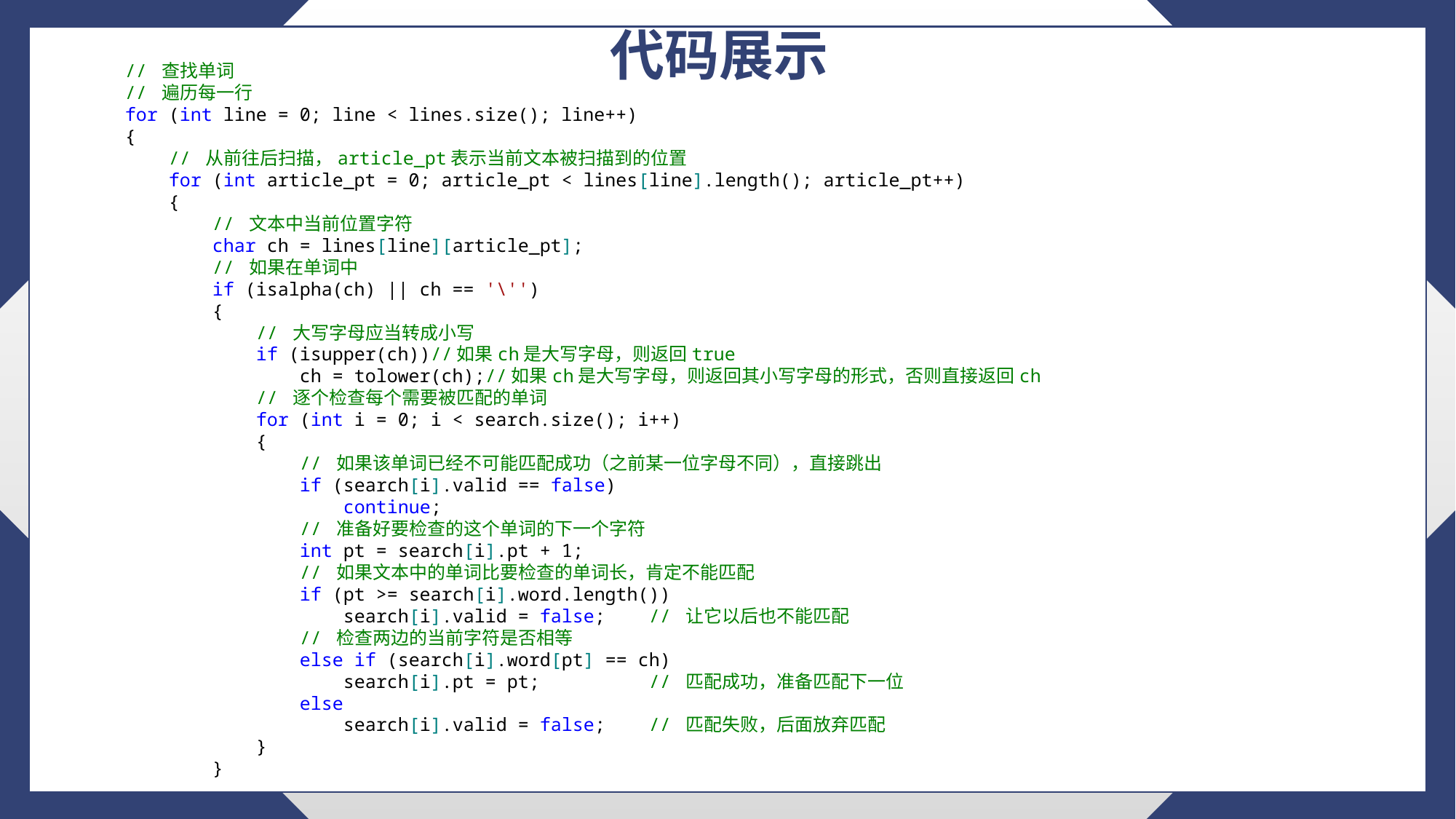

代码展示

// 查找单词
// 遍历每一行
for (int line = 0; line < lines.size(); line++)
{
    // 从前往后扫描，article_pt表示当前文本被扫描到的位置
    for (int article_pt = 0; article_pt < lines[line].length(); article_pt++)
    {
        // 文本中当前位置字符
        char ch = lines[line][article_pt];
        // 如果在单词中
        if (isalpha(ch) || ch == '\'')
        {
            // 大写字母应当转成小写
            if (isupper(ch))//如果ch是大写字母，则返回true
                ch = tolower(ch);//如果ch是大写字母，则返回其小写字母的形式，否则直接返回ch
            // 逐个检查每个需要被匹配的单词
            for (int i = 0; i < search.size(); i++)
            {
                // 如果该单词已经不可能匹配成功（之前某一位字母不同），直接跳出
                if (search[i].valid == false)
                    continue;
                // 准备好要检查的这个单词的下一个字符
                int pt = search[i].pt + 1;
                // 如果文本中的单词比要检查的单词长，肯定不能匹配
                if (pt >= search[i].word.length())
                    search[i].valid = false;    // 让它以后也不能匹配
                // 检查两边的当前字符是否相等
                else if (search[i].word[pt] == ch)
                    search[i].pt = pt;          // 匹配成功，准备匹配下一位
                else
                    search[i].valid = false;    // 匹配失败，后面放弃匹配
            }
        }